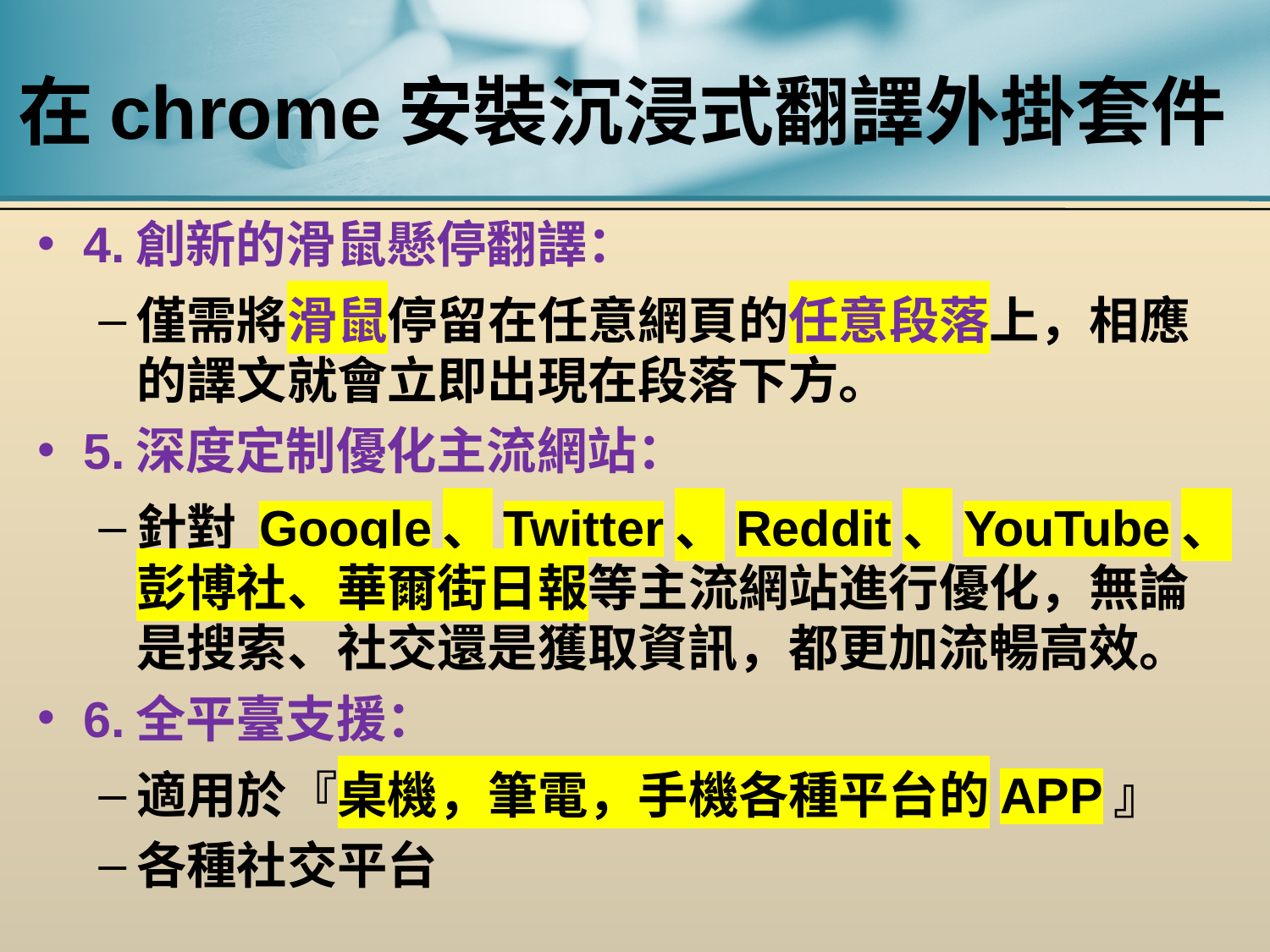

# 在chrome安裝沉浸式翻譯外掛套件
4.創新的滑鼠懸停翻譯：
僅需將滑鼠停留在任意網頁的任意段落上，相應的譯文就會立即出現在段落下方。
5.深度定制優化主流網站：
針對 Google、Twitter、Reddit、YouTube、彭博社、華爾街日報等主流網站進行優化，無論是搜索、社交還是獲取資訊，都更加流暢高效。
6.全平臺支援：
適用於『桌機，筆電，手機各種平台的APP』
各種社交平台